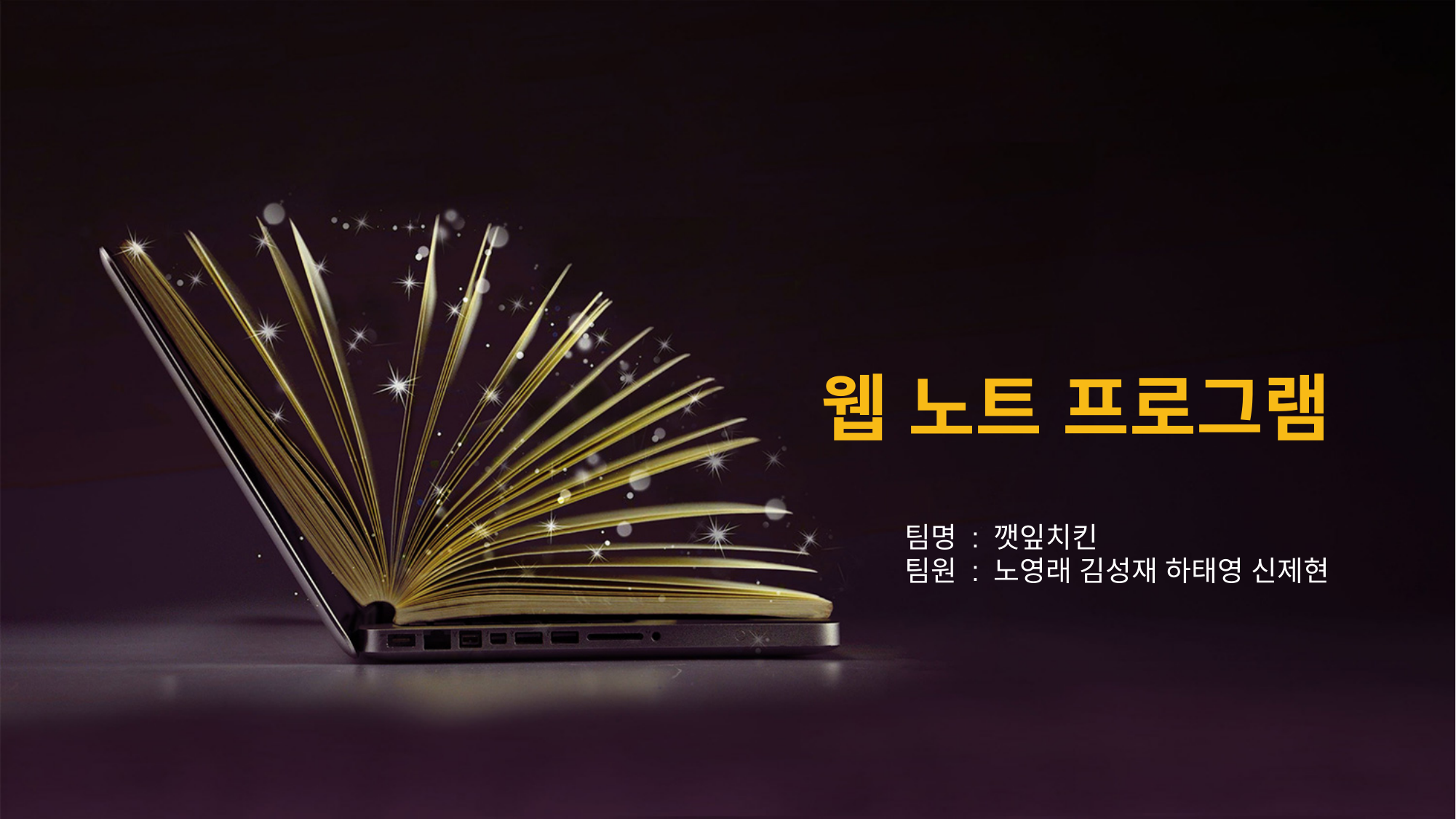

웹 노트 프로그램
팀명 : 깻잎치킨
팀원 : 노영래 김성재 하태영 신제현